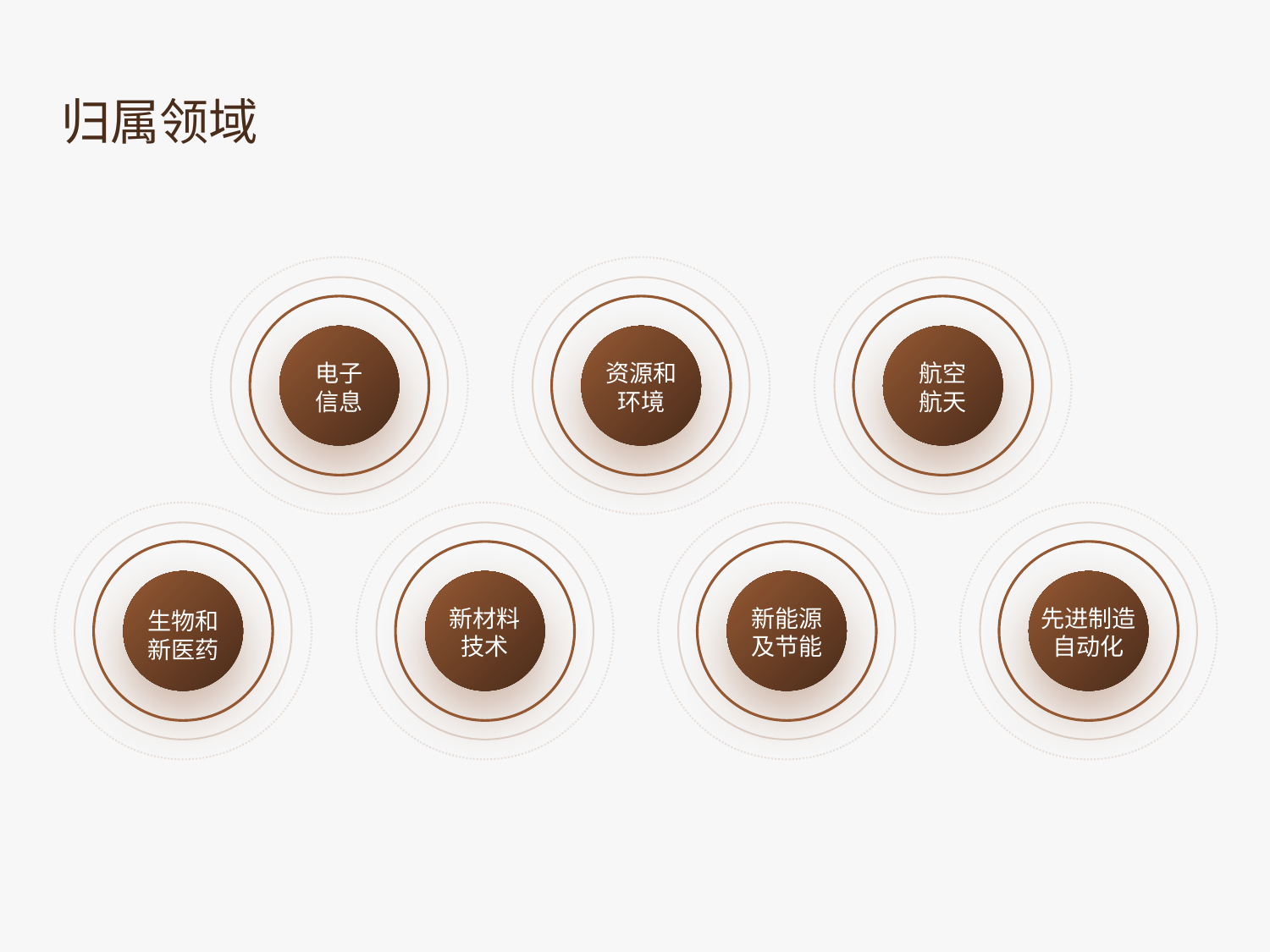

归属领域

电子
信息
资源和
环境
航空
航天

新材料
技术
新能源
及节能
先进制造
自动化
生物和
新医药